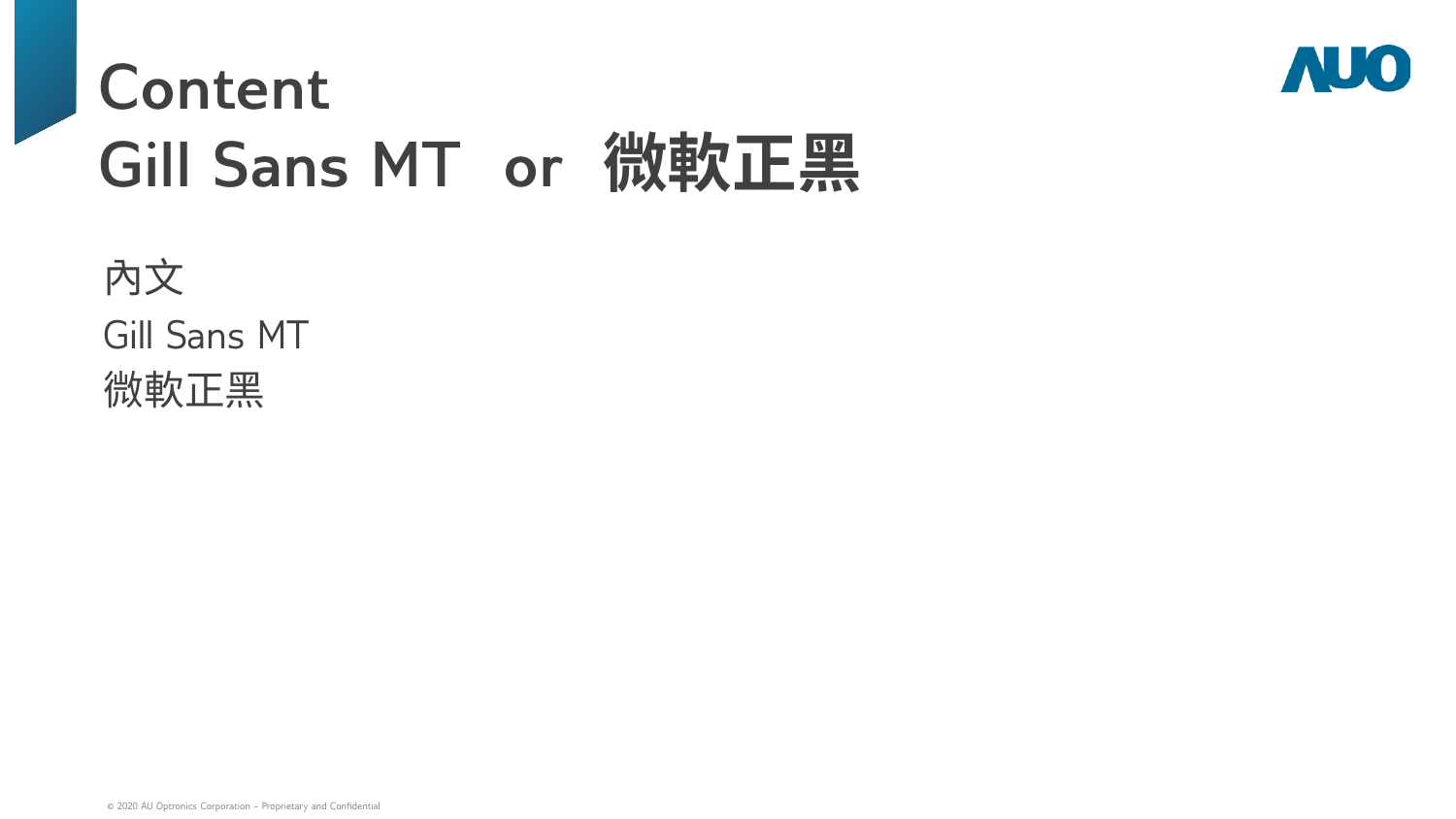

# Content Gill Sans MT  or 微軟正黑
內文
Gill Sans MT
微軟正黑